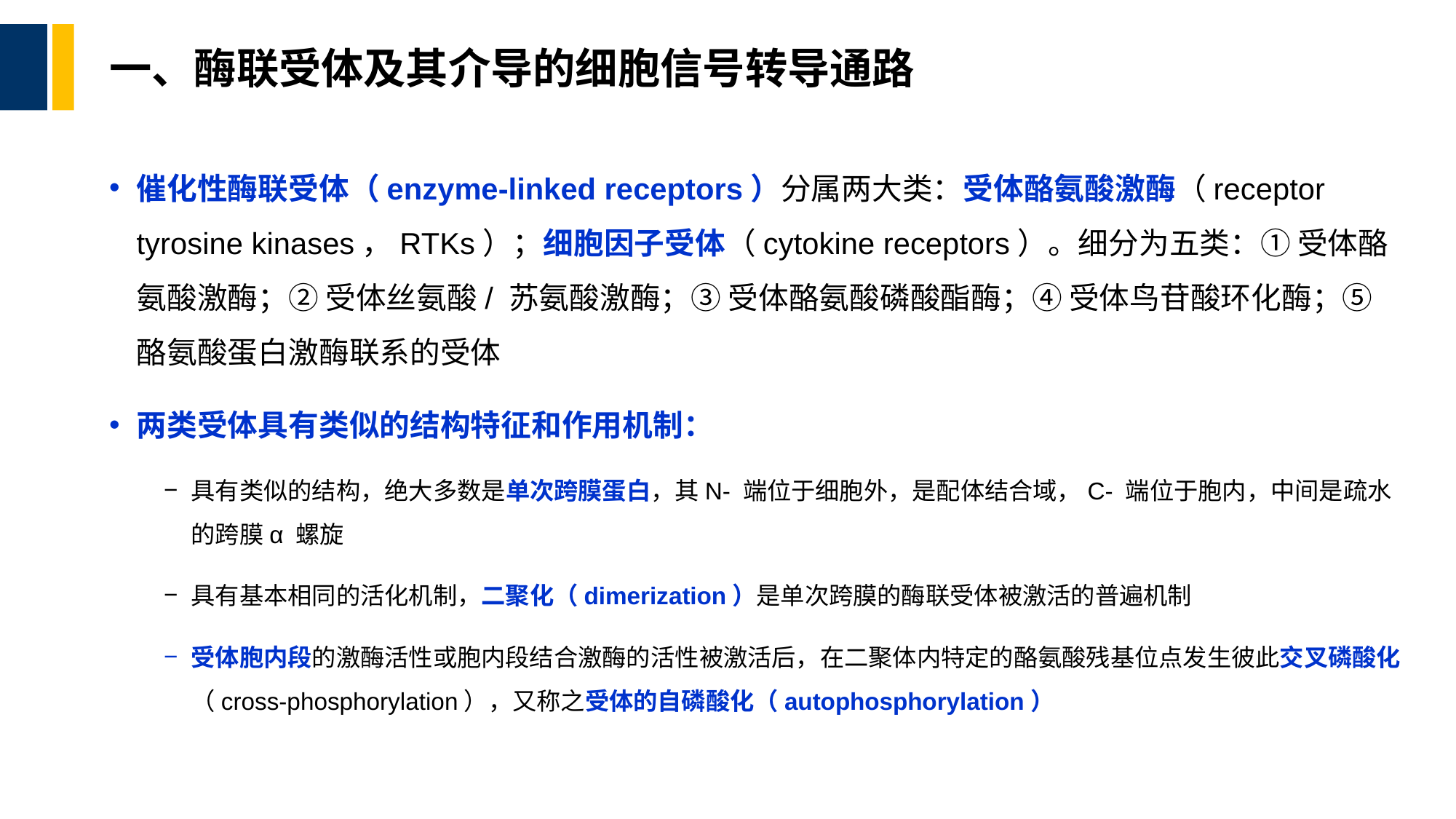

# 一、酶联受体及其介导的细胞信号转导通路
催化性酶联受体（enzyme-linked receptors）分属两大类：受体酪氨酸激酶（receptor tyrosine kinases，RTKs）；细胞因子受体（cytokine receptors）。细分为五类：① 受体酪氨酸激酶；② 受体丝氨酸/ 苏氨酸激酶；③ 受体酪氨酸磷酸酯酶；④ 受体鸟苷酸环化酶；⑤ 酪氨酸蛋白激酶联系的受体
两类受体具有类似的结构特征和作用机制：
具有类似的结构，绝大多数是单次跨膜蛋白，其N- 端位于细胞外，是配体结合域，C- 端位于胞内，中间是疏水的跨膜α 螺旋
具有基本相同的活化机制，二聚化（dimerization）是单次跨膜的酶联受体被激活的普遍机制
受体胞内段的激酶活性或胞内段结合激酶的活性被激活后，在二聚体内特定的酪氨酸残基位点发生彼此交叉磷酸化（cross-phosphorylation），又称之受体的自磷酸化（autophosphorylation）